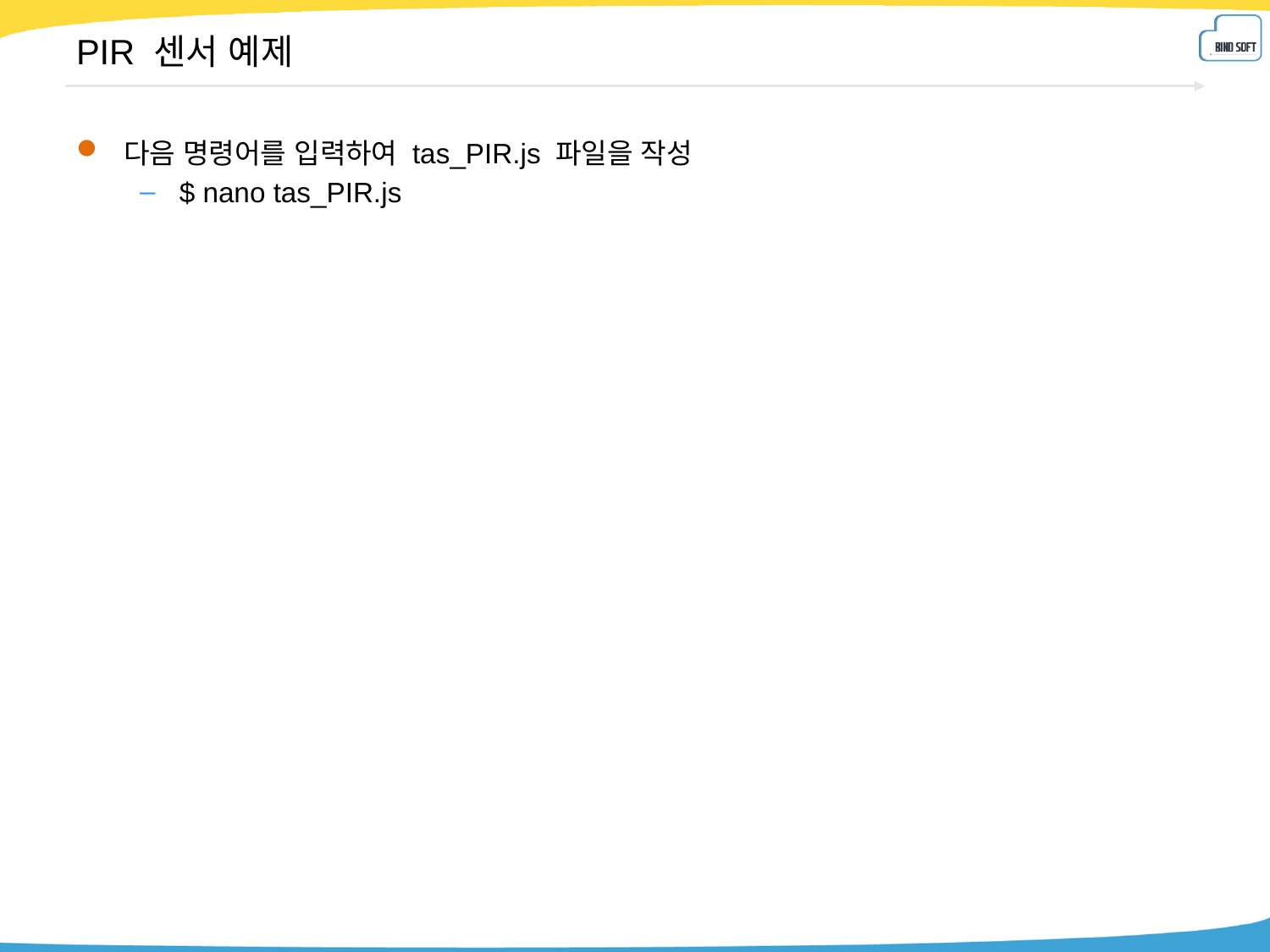

# PIR 센서 예제
다음 명령어를 입력하여 tas_PIR.js 파일을 작성
$ nano tas_PIR.js